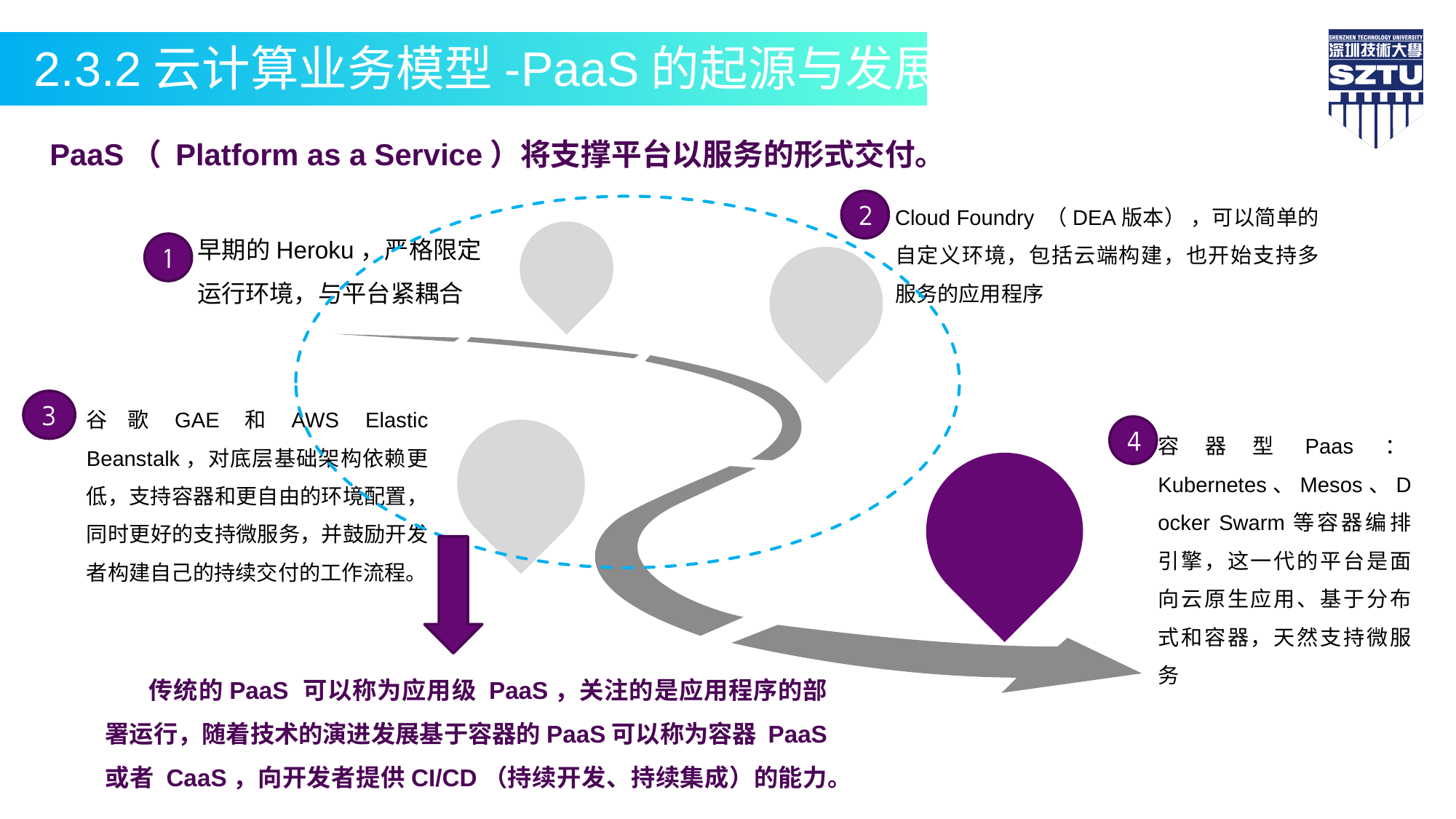

2.3.2云计算业务模型-PaaS的起源与发展
PaaS（ Platform as a Service）将支撑平台以服务的形式交付。
Cloud Foundry （DEA版本） ，可以简单的自定义环境，包括云端构建，也开始支持多服务的应用程序
2

早期的Heroku，严格限定运行环境，与平台紧耦合

容器型Paas：Kubernetes、Mesos、Docker Swarm等容器编排引擎，这一代的平台是面向云原生应用、基于分布式和容器，天然支持微服务

1
谷歌GAE和AWS Elastic Beanstalk，对底层基础架构依赖更低，支持容器和更自由的环境配置，同时更好的支持微服务，并鼓励开发者构建自己的持续交付的工作流程。
3
4

      传统的PaaS 可以称为应用级 PaaS，关注的是应用程序的部署运行，随着技术的演进发展基于容器的PaaS可以称为容器 PaaS或者 CaaS，向开发者提供CI/CD（持续开发、持续集成）的能力。